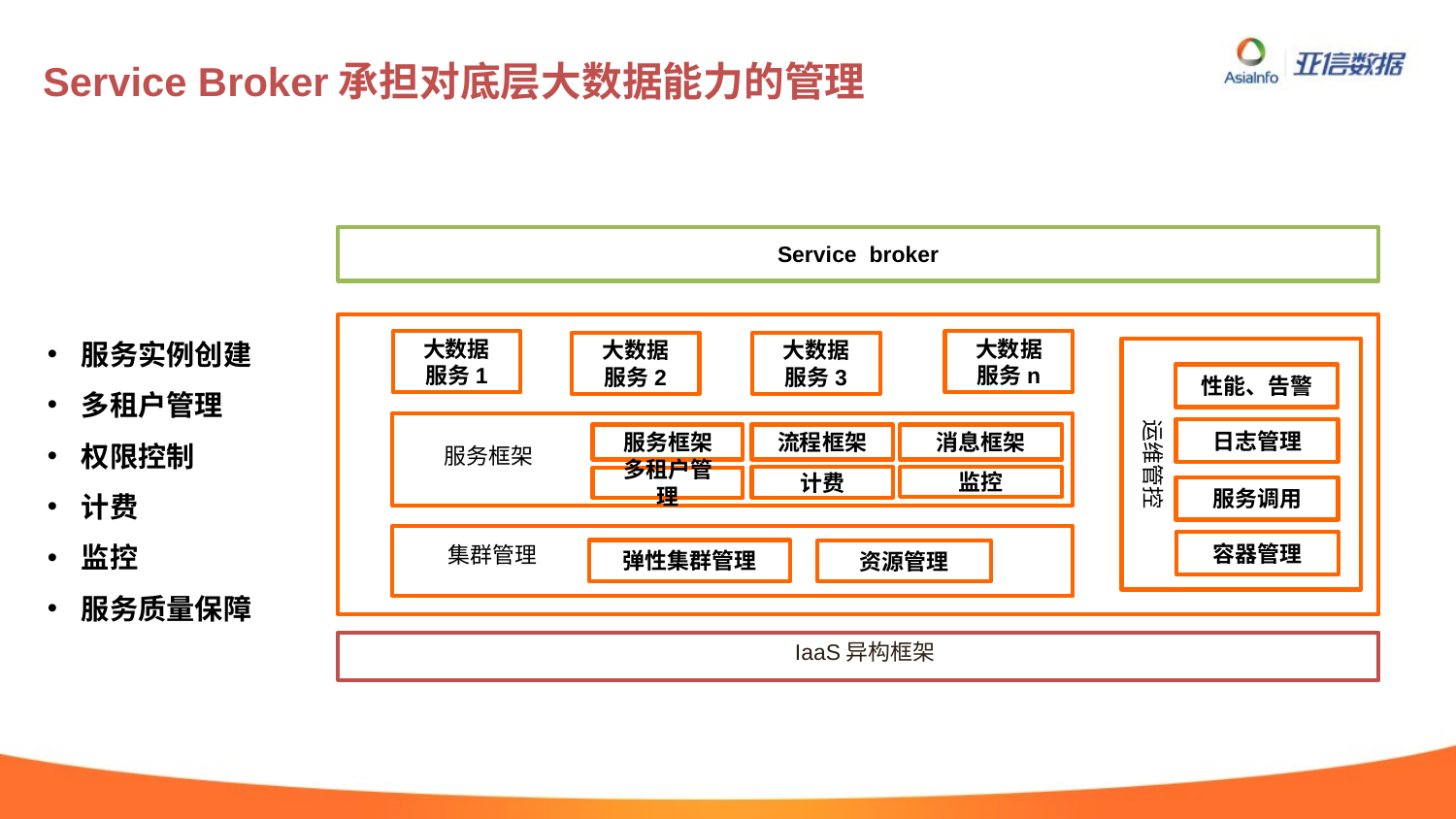

# Service Broker承担对底层大数据能力的管理
Service  broker

大数据服务n
大数据服务1
大数据服务2
大数据服务3
运维管控
性能、告警
日志管理
服务调用
容器管理

服务框架
流程框架
消息框架
计费
监控
多租户管理
服务框架

集群管理
弹性集群管理
资源管理
IaaS异构框架

服务实例创建
多租户管理
权限控制
计费
监控
服务质量保障